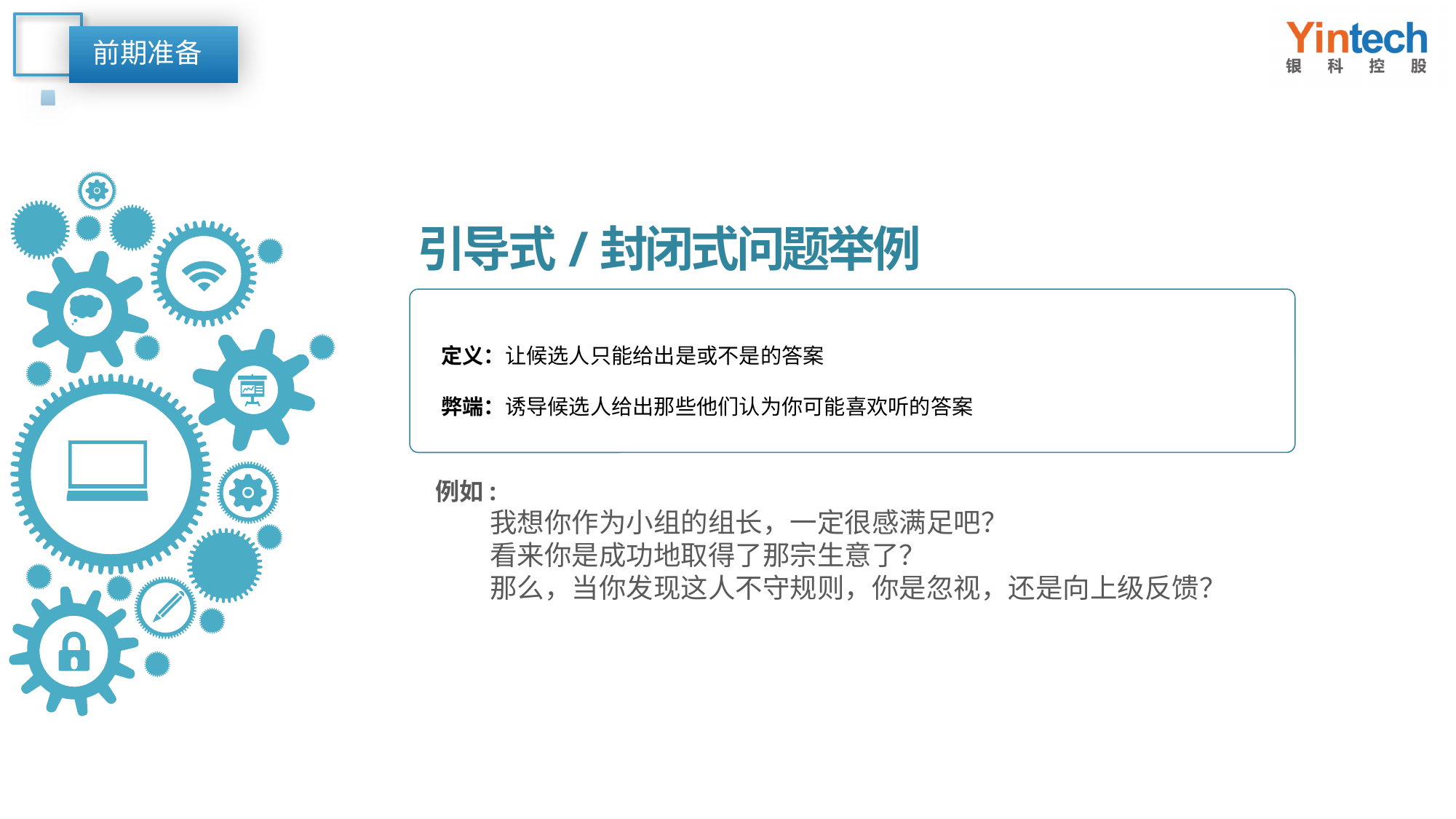

前期准备

引导式/封闭式问题举例

定义：让候选人只能给出是或不是的答案
弊端：诱导候选人给出那些他们认为你可能喜欢听的答案
例如:
我想你作为小组的组长，一定很感满足吧？
看来你是成功地取得了那宗生意了？
那么，当你发现这人不守规则，你是忽视，还是向上级反馈？